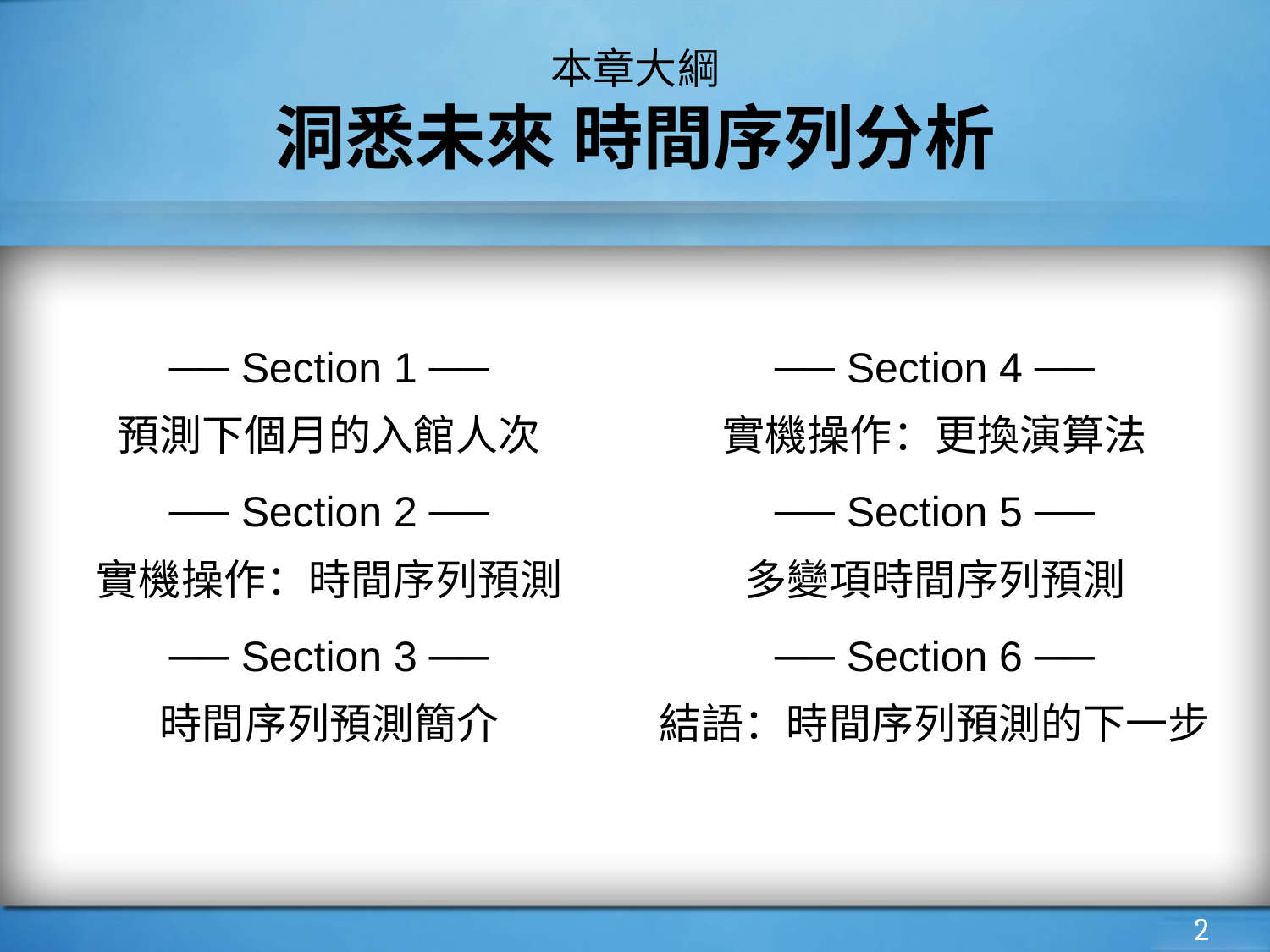

# 本章大綱
洞悉未來 時間序列分析
── Section 1 ──
預測下個月的入館人次
── Section 2 ──
實機操作：時間序列預測
── Section 3 ──
時間序列預測簡介

── Section 4 ──
實機操作：更換演算法
── Section 5 ──
多變項時間序列預測
── Section 6 ──
結語：時間序列預測的下一步

2